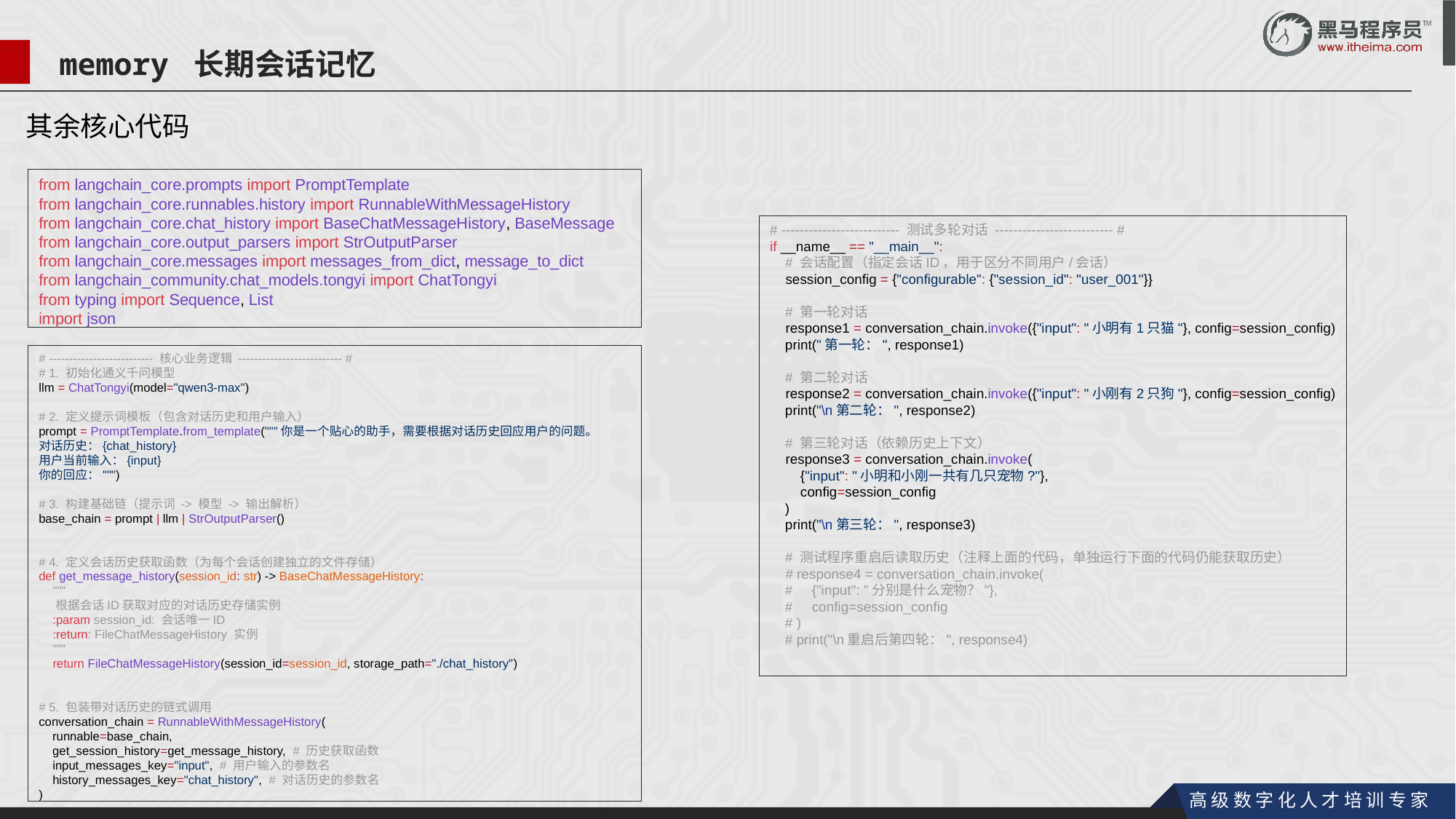

memory 长期会话记忆
其余核心代码
from langchain_core.prompts import PromptTemplate
from langchain_core.runnables.history import RunnableWithMessageHistory
from langchain_core.chat_history import BaseChatMessageHistory, BaseMessage
from langchain_core.output_parsers import StrOutputParser
from langchain_core.messages import messages_from_dict, message_to_dict
from langchain_community.chat_models.tongyi import ChatTongyi
from typing import Sequence, List
import json
# -------------------------- 测试多轮对话 -------------------------- # if __name__ == "__main__": # 会话配置（指定会话ID，用于区分不同用户/会话） session_config = {"configurable": {"session_id": "user_001"}} # 第一轮对话 response1 = conversation_chain.invoke({"input": "小明有1只猫"}, config=session_config) print("第一轮：", response1) # 第二轮对话 response2 = conversation_chain.invoke({"input": "小刚有2只狗"}, config=session_config) print("\n第二轮：", response2) # 第三轮对话（依赖历史上下文） response3 = conversation_chain.invoke( {"input": "小明和小刚一共有几只宠物?"}, config=session_config ) print("\n第三轮：", response3) # 测试程序重启后读取历史（注释上面的代码，单独运行下面的代码仍能获取历史） # response4 = conversation_chain.invoke( #     {"input": "分别是什么宠物？"}, #     config=session_config # ) # print("\n重启后第四轮：", response4)

# -------------------------- 核心业务逻辑 -------------------------- # # 1. 初始化通义千问模型 llm = ChatTongyi(model="qwen3-max") # 2. 定义提示词模板（包含对话历史和用户输入） prompt = PromptTemplate.from_template("""你是一个贴心的助手，需要根据对话历史回应用户的问题。 对话历史：{chat_history} 用户当前输入：{input} 你的回应：""") # 3. 构建基础链（提示词 -> 模型 -> 输出解析） base_chain = prompt | llm | StrOutputParser() # 4. 定义会话历史获取函数（为每个会话创建独立的文件存储） def get_message_history(session_id: str) -> BaseChatMessageHistory: """ 根据会话ID获取对应的对话历史存储实例 :param session_id: 会话唯一ID :return: FileChatMessageHistory 实例 """ return FileChatMessageHistory(session_id=session_id, storage_path="./chat_history") # 5. 包装带对话历史的链式调用 conversation_chain = RunnableWithMessageHistory( runnable=base_chain, get_session_history=get_message_history,  # 历史获取函数 input_messages_key="input",  # 用户输入的参数名 history_messages_key="chat_history",  # 对话历史的参数名 )